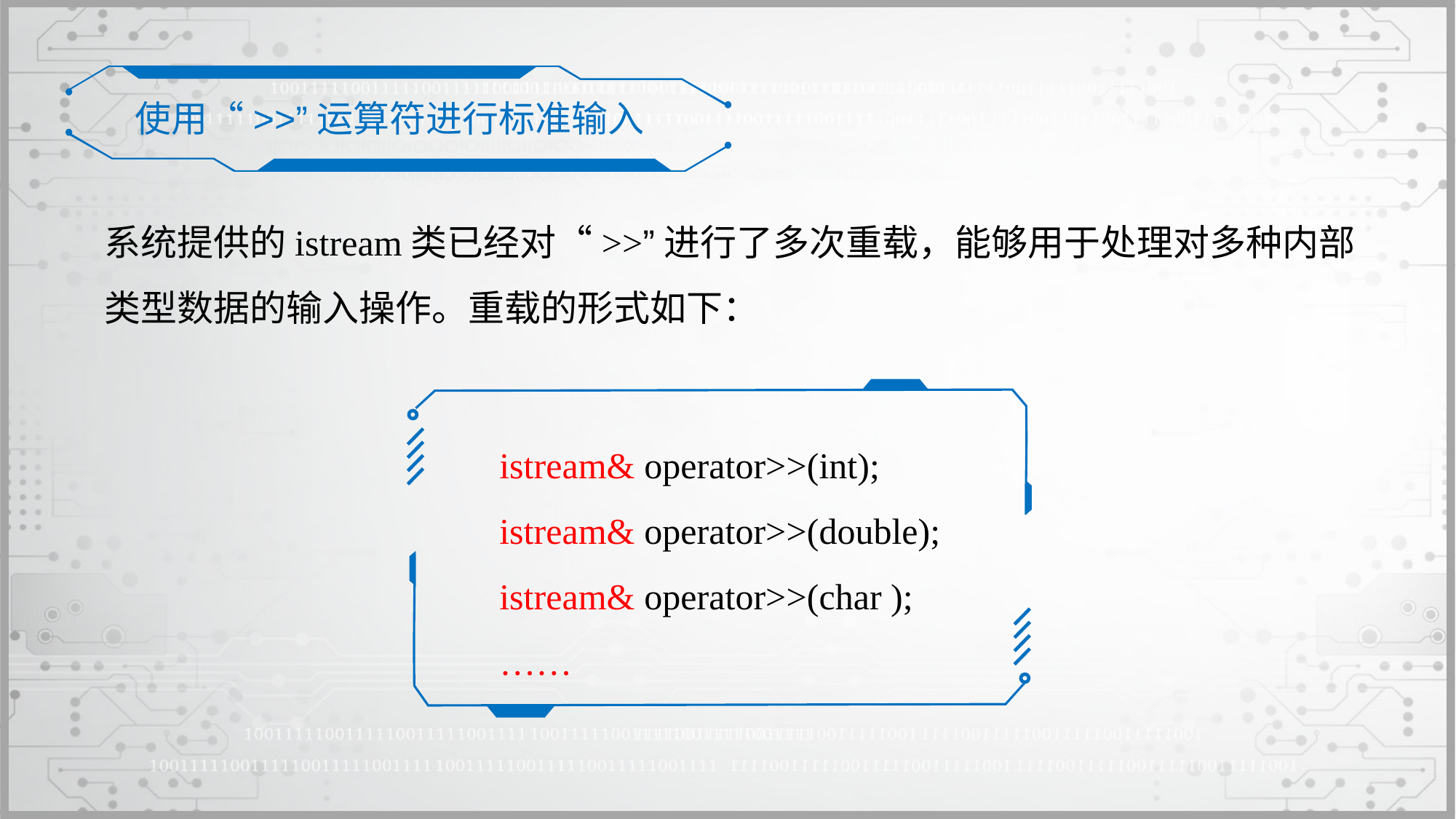

使用“>>”运算符进行标准输入
系统提供的istream类已经对“>>”进行了多次重载，能够用于处理对多种内部
类型数据的输入操作。重载的形式如下：

istream& operator>>(int);
istream& operator>>(double);
istream& operator>>(char );
……